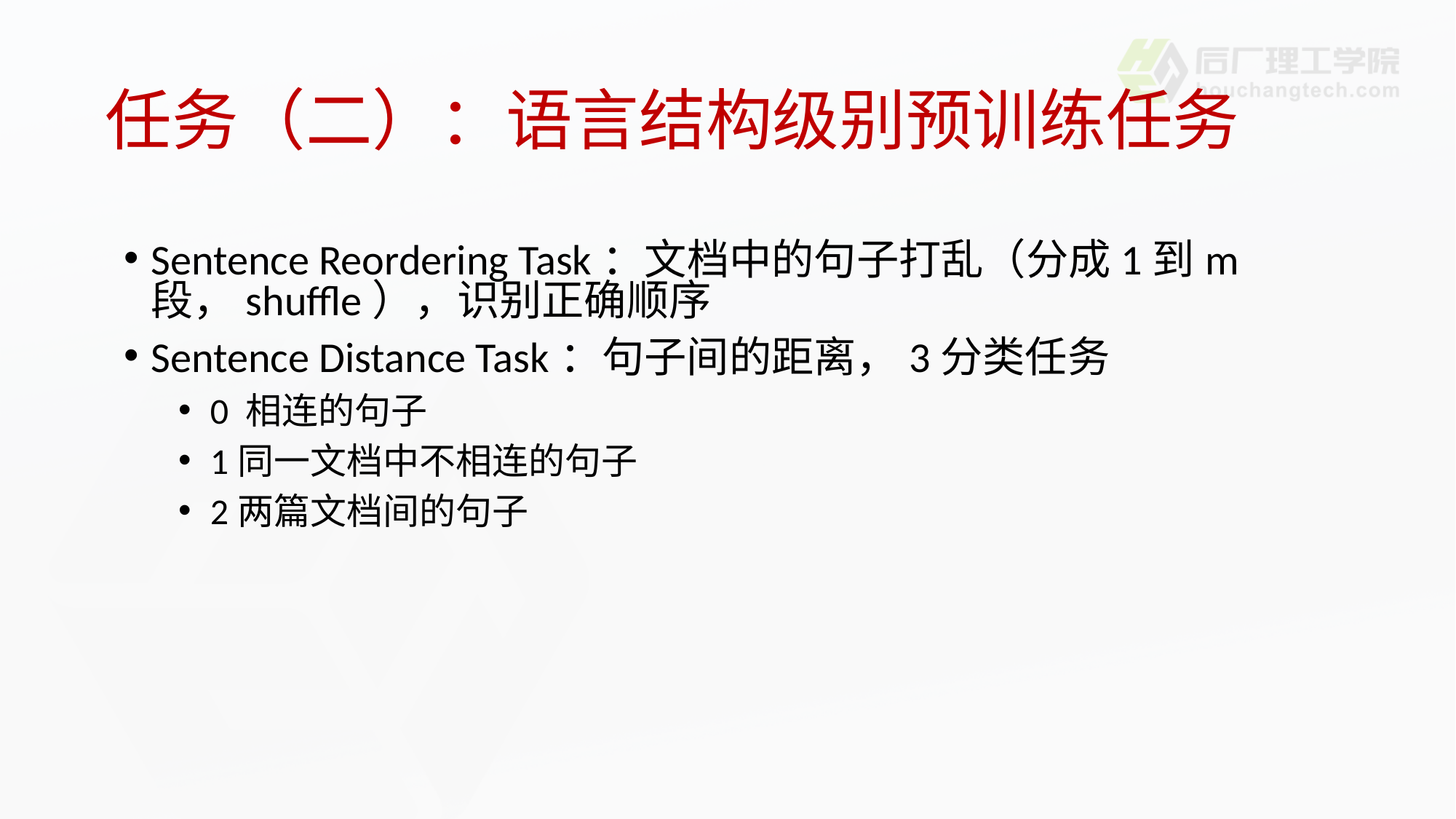

# 任务（二）：语言结构级别预训练任务

Sentence Reordering Task：文档中的句子打乱（分成1到m段，shuffle），识别正确顺序
Sentence Distance Task：句子间的距离，3分类任务
0 相连的句子
1同一文档中不相连的句子
2两篇文档间的句子